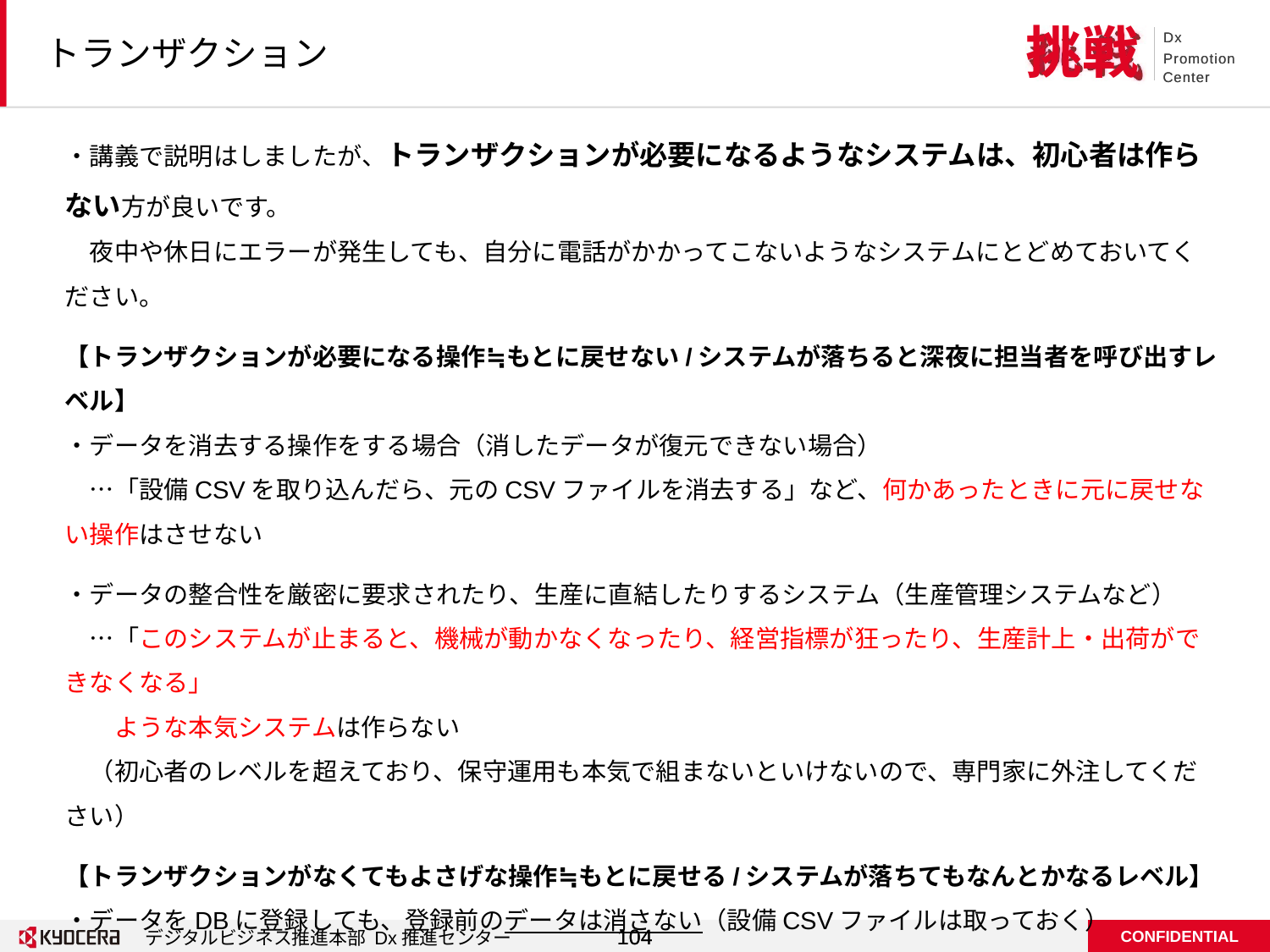

# トランザクション
・講義で説明はしましたが、トランザクションが必要になるようなシステムは、初心者は作らない方が良いです。
　夜中や休日にエラーが発生しても、自分に電話がかかってこないようなシステムにとどめておいてください。

【トランザクションが必要になる操作≒もとに戻せない/システムが落ちると深夜に担当者を呼び出すレベル】
・データを消去する操作をする場合（消したデータが復元できない場合）
　…「設備CSVを取り込んだら、元のCSVファイルを消去する」など、何かあったときに元に戻せない操作はさせない

・データの整合性を厳密に要求されたり、生産に直結したりするシステム（生産管理システムなど）
　…「このシステムが止まると、機械が動かなくなったり、経営指標が狂ったり、生産計上・出荷ができなくなる」
　　ような本気システムは作らない
　（初心者のレベルを超えており、保守運用も本気で組まないといけないので、専門家に外注してください）

【トランザクションがなくてもよさげな操作≒もとに戻せる/システムが落ちてもなんとかなるレベル】
・データをDBに登録しても、登録前のデータは消さない（設備CSVファイルは取っておく）
・DBが止まっても、生産が不可能な事態にはならないようにする
（MBは基本表示だけなので、止まると困るけど生産自体はできる）
・情報量が必要な場合（ログ、センサー生データなど）は、処理が遅れるのでトランザクションをかけないようです。

・自分のコードでトランザクションをかけるかどうかはご自由に。
　トランザクションが必要ないものにトランザクションを付けても、問題なく動けば別に良いです。